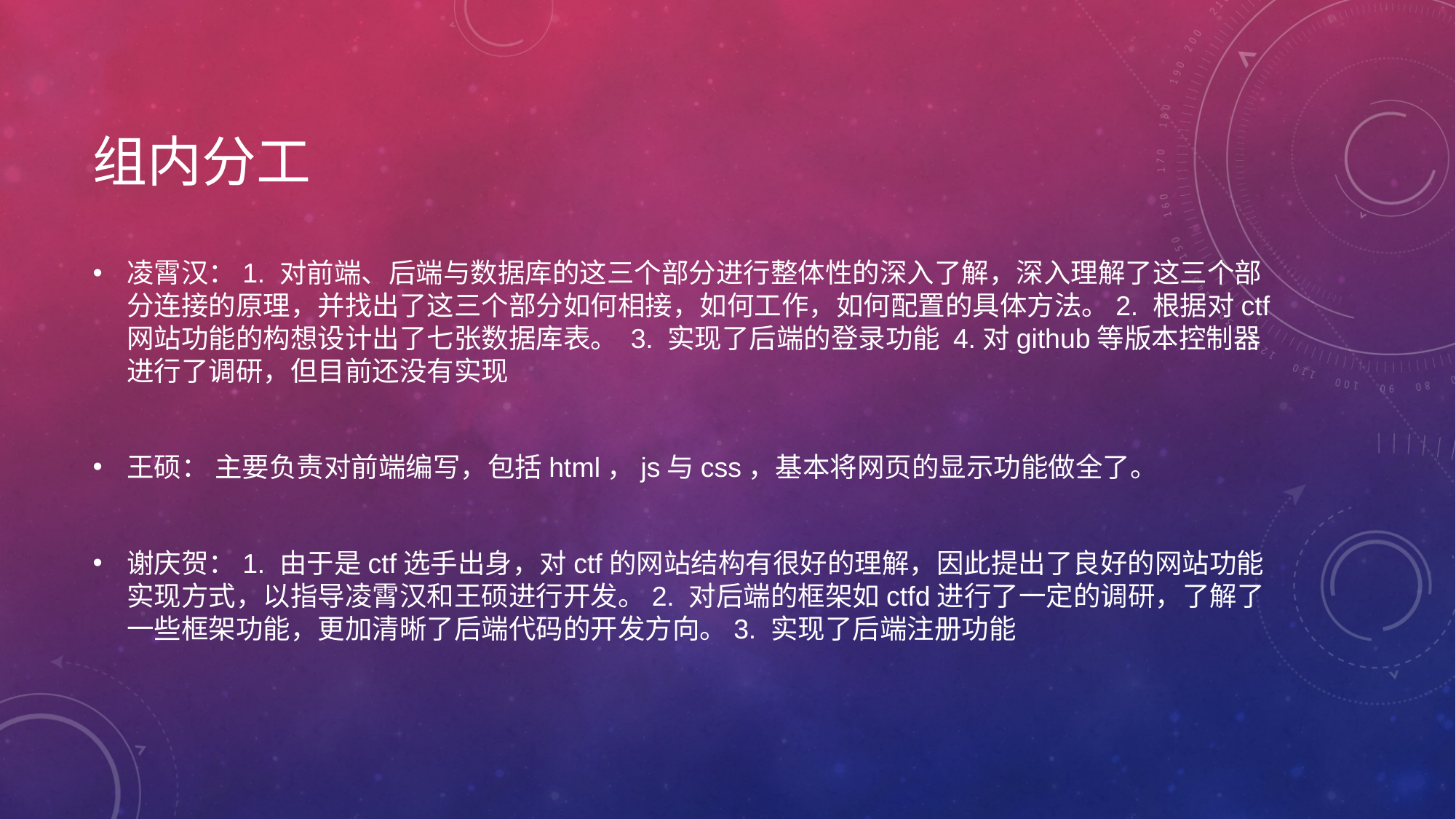

# 组内分工
凌霄汉：1. 对前端、后端与数据库的这三个部分进行整体性的深入了解，深入理解了这三个部分连接的原理，并找出了这三个部分如何相接，如何工作，如何配置的具体方法。2. 根据对ctf网站功能的构想设计出了七张数据库表。 3. 实现了后端的登录功能 4.对github等版本控制器进行了调研，但目前还没有实现

王硕： 主要负责对前端编写，包括html，js与css，基本将网页的显示功能做全了。

谢庆贺：1. 由于是ctf选手出身，对ctf的网站结构有很好的理解，因此提出了良好的网站功能实现方式，以指导凌霄汉和王硕进行开发。2. 对后端的框架如ctfd进行了一定的调研，了解了一些框架功能，更加清晰了后端代码的开发方向。3. 实现了后端注册功能